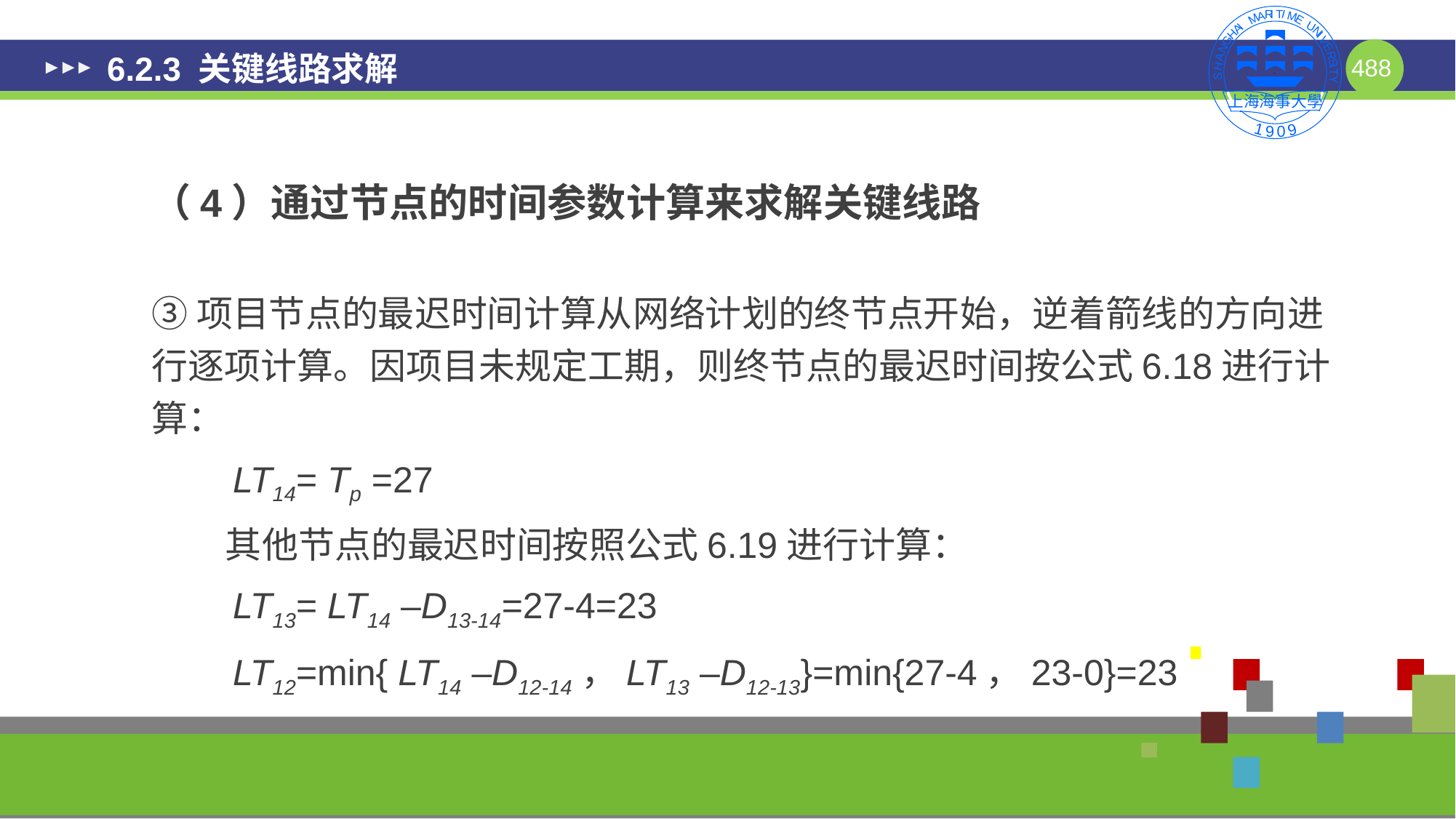

# 6.2.3 关键线路求解
（4）通过节点的时间参数计算来求解关键线路

③项目节点的最迟时间计算从网络计划的终节点开始，逆着箭线的方向进行逐项计算。因项目未规定工期，则终节点的最迟时间按公式6.18进行计算：
        LT14= Tp =27
        其他节点的最迟时间按照公式6.19进行计算：
        LT13= LT14 –D13-14=27-4=23
        LT12=min{ LT14 –D12-14，LT13 –D12-13}=min{27-4，23-0}=23
         LT11= LT124–D11-12=23-3=20

488